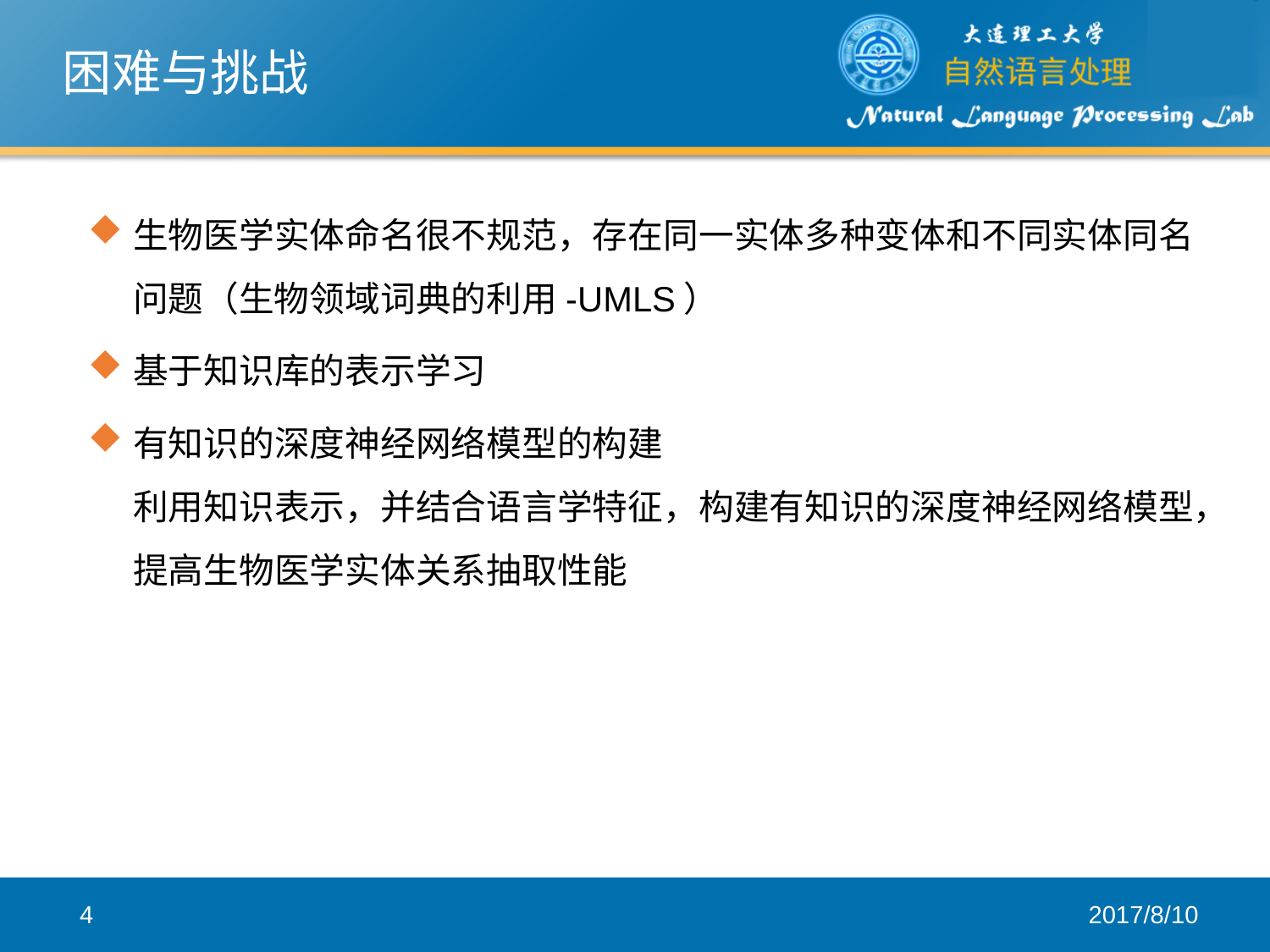

# 困难与挑战
生物医学实体命名很不规范，存在同一实体多种变体和不同实体同名问题（生物领域词典的利用-UMLS）
基于知识库的表示学习
有知识的深度神经网络模型的构建
利用知识表示，并结合语言学特征，构建有知识的深度神经网络模型，提高生物医学实体关系抽取性能
4
2017/8/10